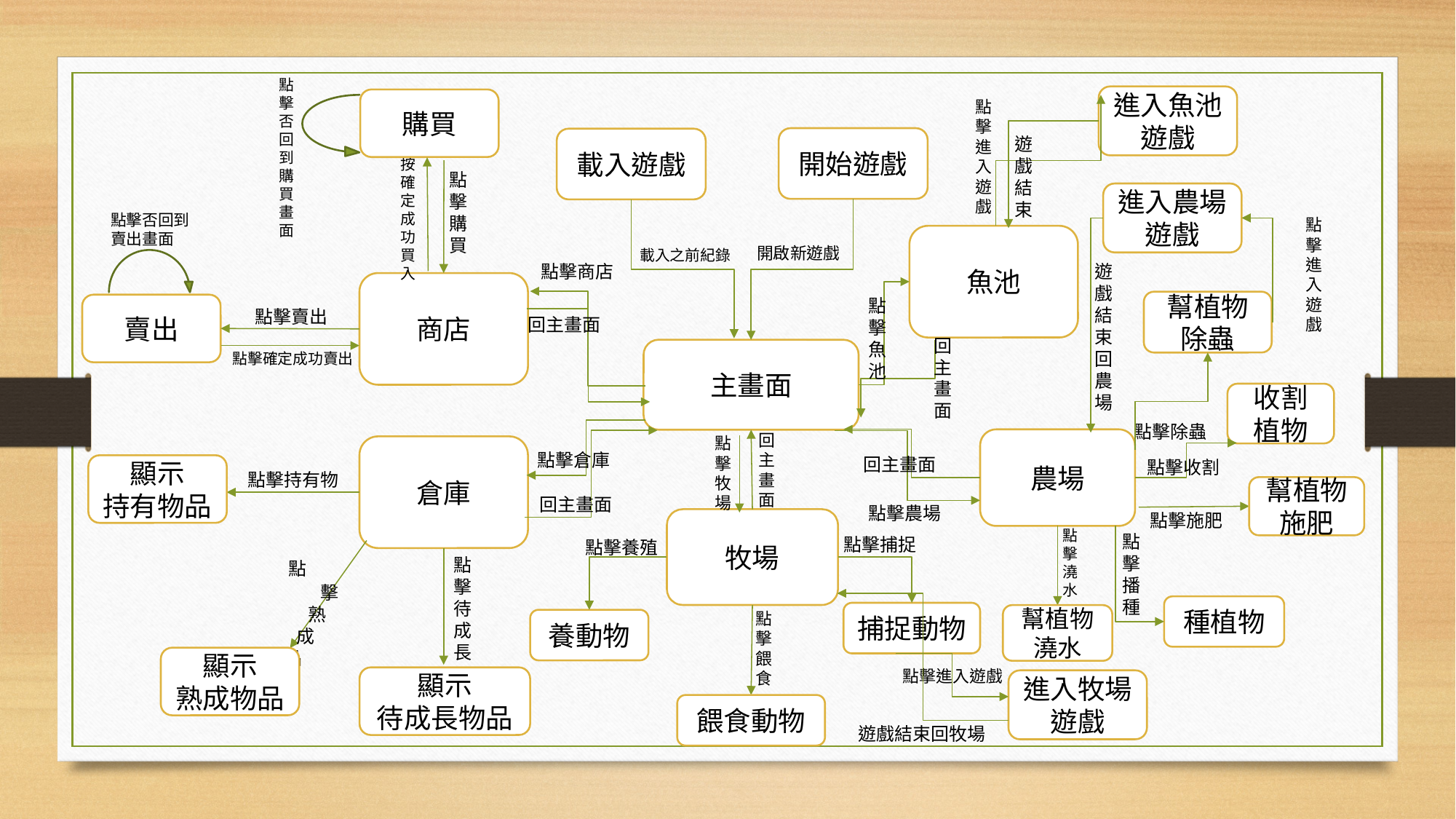

點擊否回到購買畫面
進入魚池遊戲
購買
點擊進入遊戲

遊戲結束
開始遊戲
載入遊戲
按確定成功買入
點擊購買
進入農場遊戲
點擊否回到賣出畫面
點擊進入遊戲
魚池
開啟新遊戲
載入之前紀錄

點擊商店
遊戲結束回農場
商店
點擊魚池
幫植物除蟲
賣出
點擊賣出
回主畫面
回主畫面
主畫面
點擊確定成功賣出
收割植物
點擊除蟲
回主畫面
點擊牧場
農場
倉庫
點擊倉庫
回主畫面
點擊收割
顯示
持有物品
點擊持有物
幫植物施肥
回主畫面
點擊農場
點擊施肥
牧場
	 點
          擊
       熟
    成
 品
點擊澆水
點擊播種
點擊捕捉
點擊養殖
點擊待成長
種植物
點擊餵食
捕捉動物
幫植物澆水
養動物
顯示
熟成物品
點擊進入遊戲
顯示
待成長物品
進入牧場遊戲
餵食動物
遊戲結束回牧場